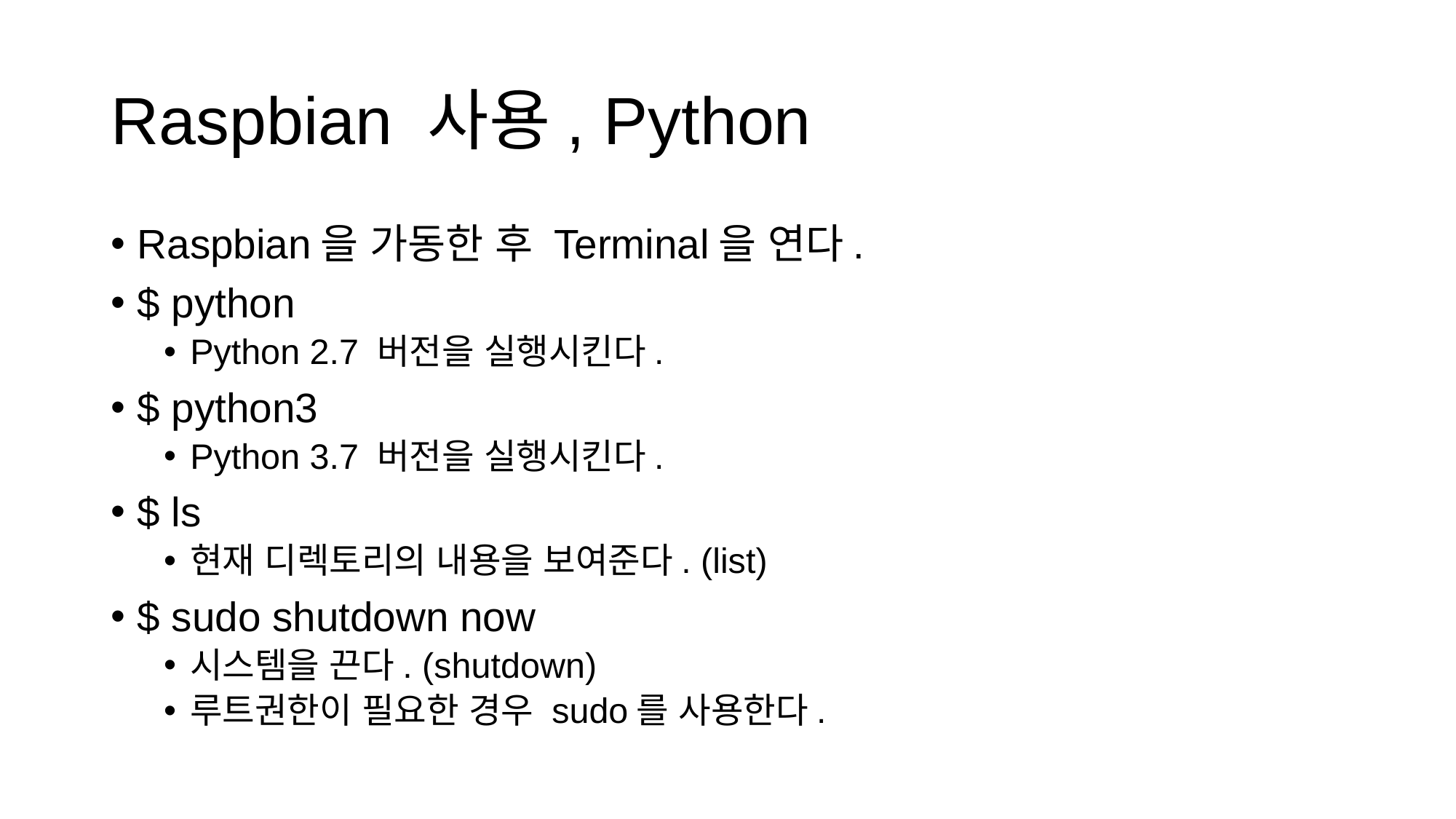

# Raspbian 사용, Python
Raspbian을 가동한 후 Terminal을 연다.
$ python
Python 2.7 버전을 실행시킨다.
$ python3
Python 3.7 버전을 실행시킨다.
$ ls
현재 디렉토리의 내용을 보여준다. (list)
$ sudo shutdown now
시스템을 끈다. (shutdown)
루트권한이 필요한 경우 sudo를 사용한다.